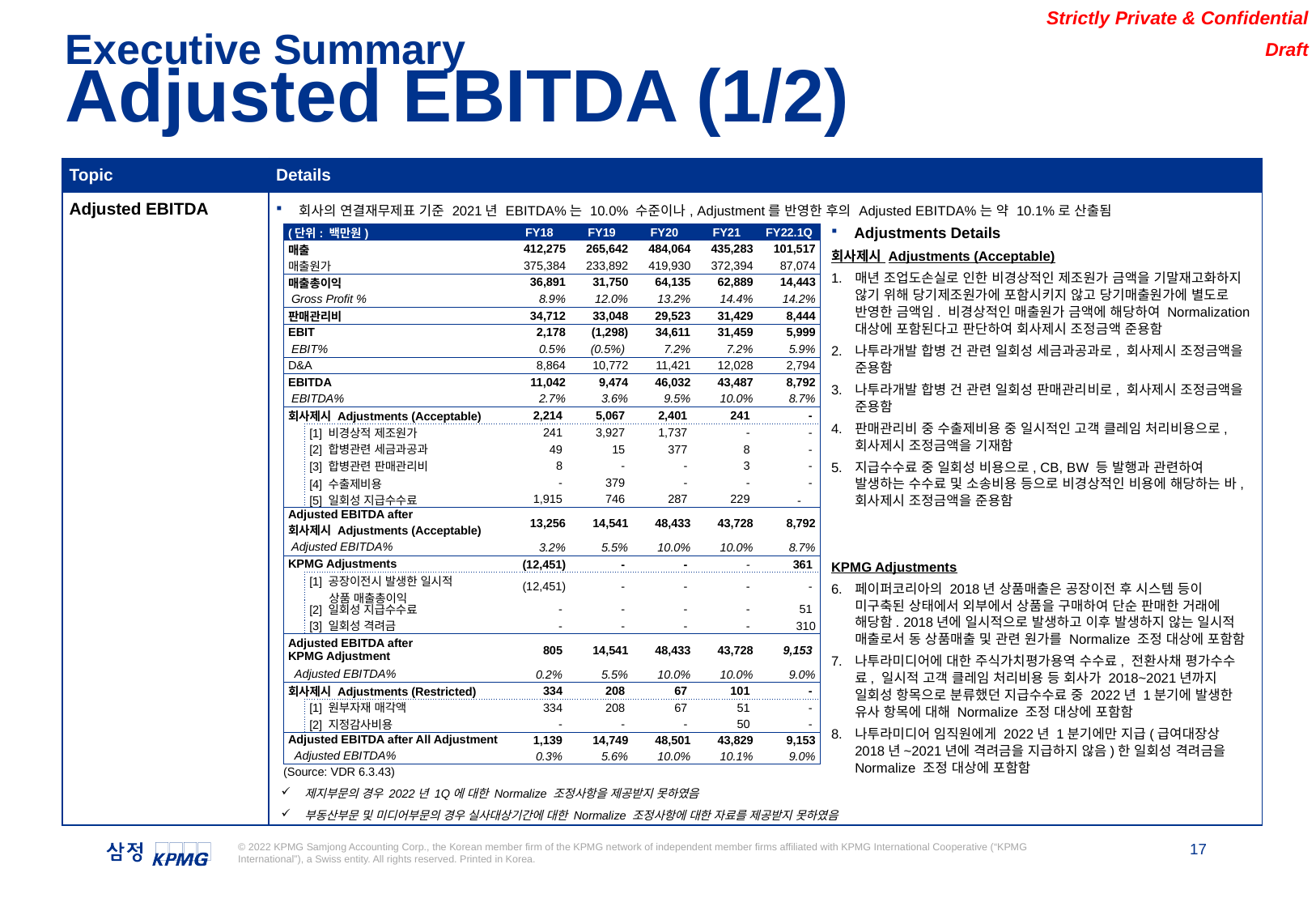

Executive Summary
Adjusted EBITDA (1/2)
| Topic | Details |
| --- | --- |
| Adjusted EBITDA | 회사의 연결재무제표 기준 2021년 EBITDA%는 10.0% 수준이나, Adjustment를 반영한 후의 Adjusted EBITDA%는 약 10.1%로 산출됨 |
| (단위: 백만원) |  | FY18 | FY19 | FY20 | FY21 | FY22.1Q |
| --- | --- | --- | --- | --- | --- | --- |
| 매출 |  | 412,275 | 265,642 | 484,064 | 435,283 | 101,517 |
| 매출원가 |  | 375,384 | 233,892 | 419,930 | 372,394 | 87,074 |
| 매출총이익 |  | 36,891 | 31,750 | 64,135 | 62,889 | 14,443 |
| Gross Profit % |  | 8.9% | 12.0% | 13.2% | 14.4% | 14.2% |
| 판매관리비 |  | 34,712 | 33,048 | 29,523 | 31,429 | 8,444 |
| EBIT |  | 2,178 | (1,298) | 34,611 | 31,459 | 5,999 |
| EBIT% |  | 0.5% | (0.5%) | 7.2% | 7.2% | 5.9% |
| D&A |  | 8,864 | 10,772 | 11,421 | 12,028 | 2,794 |
| EBITDA |  | 11,042 | 9,474 | 46,032 | 43,487 | 8,792 |
| EBITDA% |  | 2.7% | 3.6% | 9.5% | 10.0% | 8.7% |
| 회사제시 Adjustments (Acceptable) |  | 2,214 | 5,067 | 2,401 | 241 | - |
|  | [1] 비경상적 제조원가 | 241 | 3,927 | 1,737 | - | - |
|  | [2] 합병관련 세금과공과 | 49 | 15 | 377 | 8 | - |
|  | [3] 합병관련 판매관리비 | 8 | - | - | 3 | - |
|  | [4] 수출제비용 | - | 379 | - | - | - |
|  | [5] 일회성 지급수수료 | 1,915 | 746 | 287 | 229 | - |
| Adjusted EBITDA after 회사제시 Adjustments (Acceptable) |  | 13,256 | 14,541 | 48,433 | 43,728 | 8,792 |
| Adjusted EBITDA% |  | 3.2% | 5.5% | 10.0% | 10.0% | 8.7% |
| KPMG Adjustments |  | (12,451) | - | - | - | 361 |
|  | [1] 공장이전시 발생한 일시적 상품 매출총이익 | (12,451) | - | - | - | - |
|  | [2] 일회성 지급수수료 | - | - | - | - | 51 |
|  | [3] 일회성 격려금 | - | - | - | - | 310 |
| Adjusted EBITDA after KPMG Adjustment |  | 805 | 14,541 | 48,433 | 43,728 | 9,153 |
| Adjusted EBITDA% |  | 0.2% | 5.5% | 10.0% | 10.0% | 9.0% |
| 회사제시 Adjustments (Restricted) |  | 334 | 208 | 67 | 101 | - |
|  | [1] 원부자재 매각액 | 334 | 208 | 67 | 51 | - |
|  | [2] 지정감사비용 | - | - | - | 50 | - |
| Adjusted EBITDA after All Adjustment |  | 1,139 | 14,749 | 48,501 | 43,829 | 9,153 |
| Adjusted EBITDA% |  | 0.3% | 5.6% | 10.0% | 10.1% | 9.0% |
 Adjustments Details
회사제시 Adjustments (Acceptable)
매년 조업도손실로 인한 비경상적인 제조원가 금액을 기말재고화하지 않기 위해 당기제조원가에 포함시키지 않고 당기매출원가에 별도로 반영한 금액임. 비경상적인 매출원가 금액에 해당하여 Normalization 대상에 포함된다고 판단하여 회사제시 조정금액 준용함
나투라개발 합병 건 관련 일회성 세금과공과로, 회사제시 조정금액을 준용함
나투라개발 합병 건 관련 일회성 판매관리비로, 회사제시 조정금액을 준용함
판매관리비 중 수출제비용 중 일시적인 고객 클레임 처리비용으로, 회사제시 조정금액을 기재함
지급수수료 중 일회성 비용으로, CB, BW 등 발행과 관련하여 발생하는 수수료 및 소송비용 등으로 비경상적인 비용에 해당하는 바, 회사제시 조정금액을 준용함

KPMG Adjustments
페이퍼코리아의 2018년 상품매출은 공장이전 후 시스템 등이 미구축된 상태에서 외부에서 상품을 구매하여 단순 판매한 거래에 해당함. 2018년에 일시적으로 발생하고 이후 발생하지 않는 일시적 매출로서 동 상품매출 및 관련 원가를 Normalize 조정 대상에 포함함
나투라미디어에 대한 주식가치평가용역 수수료, 전환사채 평가수수료, 일시적 고객 클레임 처리비용 등 회사가 2018~2021년까지 일회성 항목으로 분류했던 지급수수료 중 2022년 1분기에 발생한 유사 항목에 대해 Normalize 조정 대상에 포함함
나투라미디어 임직원에게 2022년 1분기에만 지급(급여대장상 2018년~2021년에 격려금을 지급하지 않음)한 일회성 격려금을 Normalize 조정 대상에 포함함
(Source: VDR 6.3.43)
제지부문의 경우 2022년 1Q에 대한 Normalize 조정사항을 제공받지 못하였음
부동산부문 및 미디어부문의 경우 실사대상기간에 대한 Normalize 조정사항에 대한 자료를 제공받지 못하였음